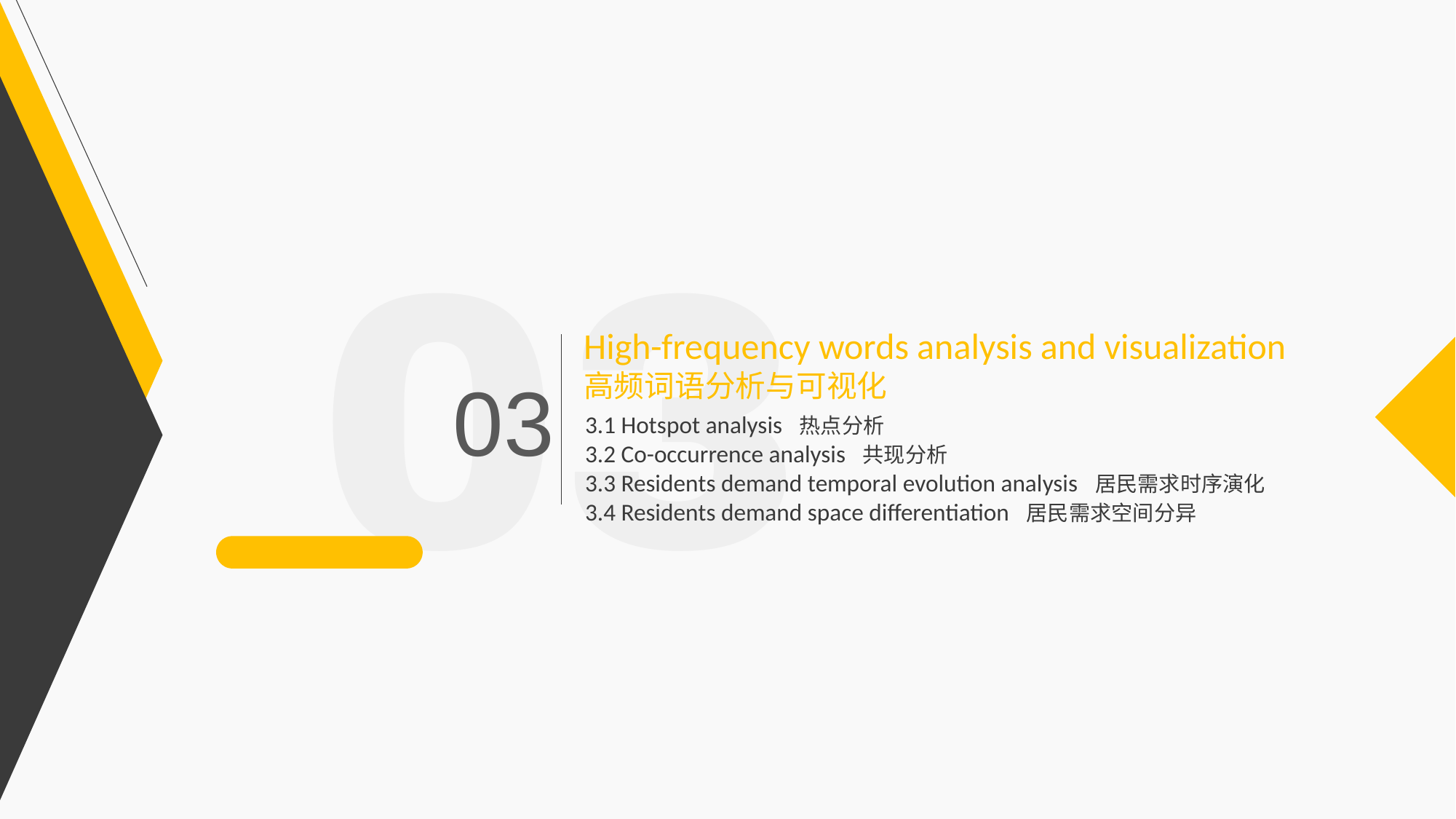

03

High-frequency words analysis and visualization
高频词语分析与可视化

03

3.1 Hotspot analysis  热点分析
3.2 Co-occurrence analysis  共现分析
3.3 Residents demand temporal evolution analysis  居民需求时序演化
3.4 Residents demand space differentiation  居民需求空间分异